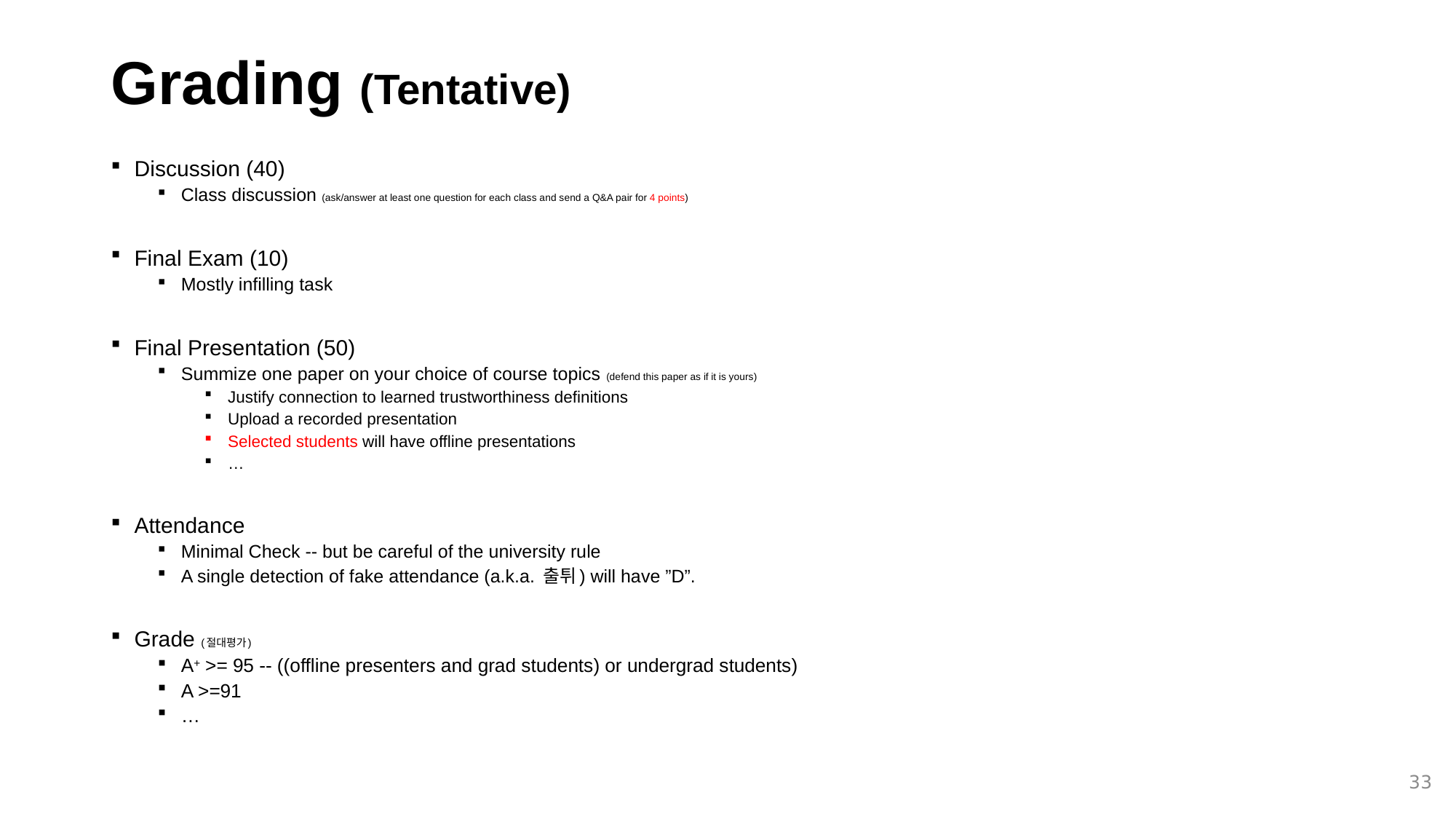

# Grading (Tentative)
Discussion (40)
Class discussion (ask/answer at least one question for each class and send a Q&A pair for 4 points)

Final Exam (10)
Mostly infilling task

Final Presentation (50)
Summize one paper on your choice of course topics (defend this paper as if it is yours)
Justify connection to learned trustworthiness definitions
Upload a recorded presentation
Selected students will have offline presentations
…

Attendance
Minimal Check -- but be careful of the university rule
A single detection of fake attendance (a.k.a. 출튀) will have ”D”.

Grade (절대평가)
A+ >= 95 -- ((offline presenters and grad students) or undergrad students)
A >=91
…

33